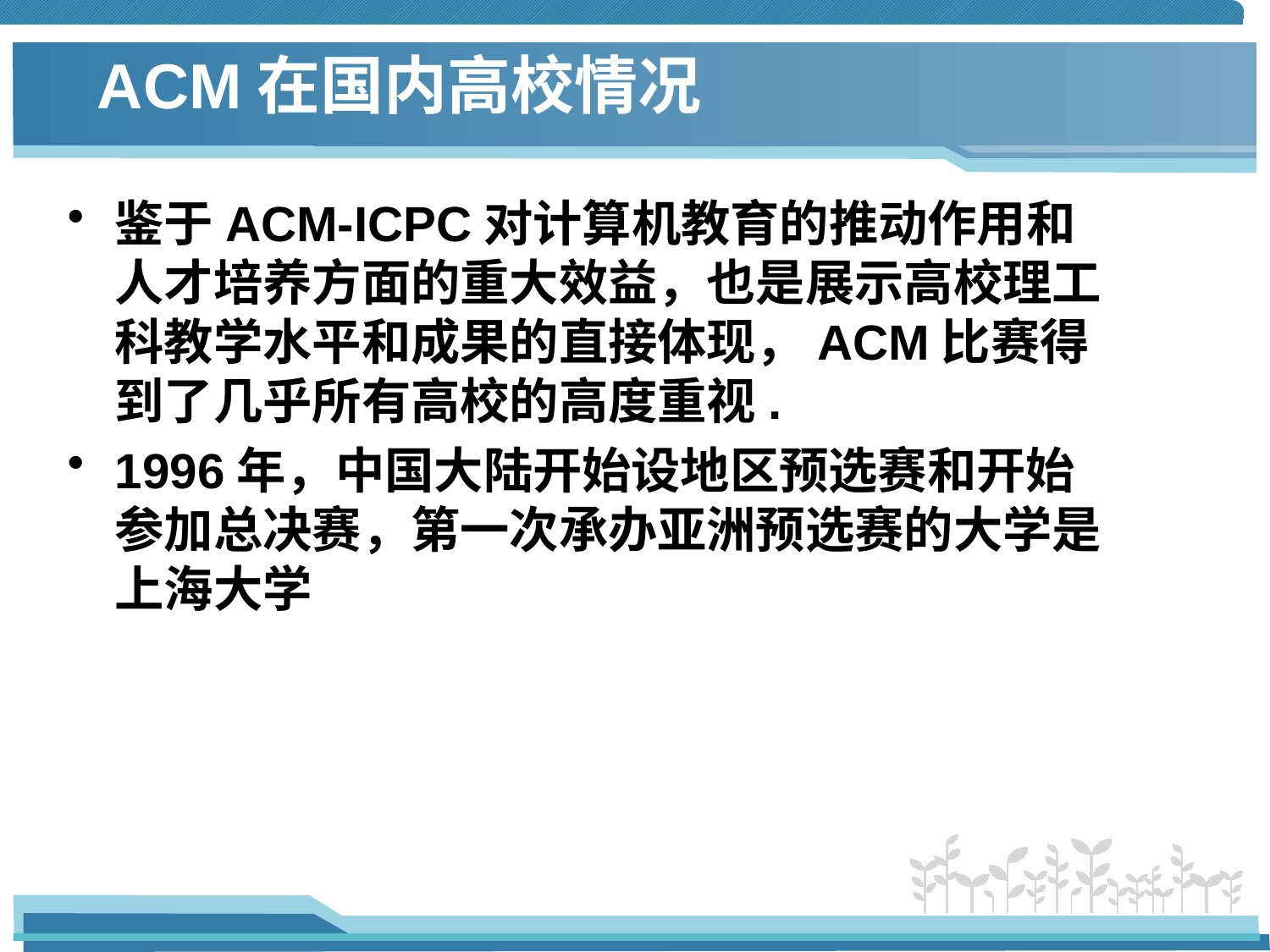

# ACM在国内高校情况
鉴于ACM-ICPC对计算机教育的推动作用和人才培养方面的重大效益，也是展示高校理工科教学水平和成果的直接体现，ACM比赛得到了几乎所有高校的高度重视.
1996年，中国大陆开始设地区预选赛和开始参加总决赛，第一次承办亚洲预选赛的大学是上海大学